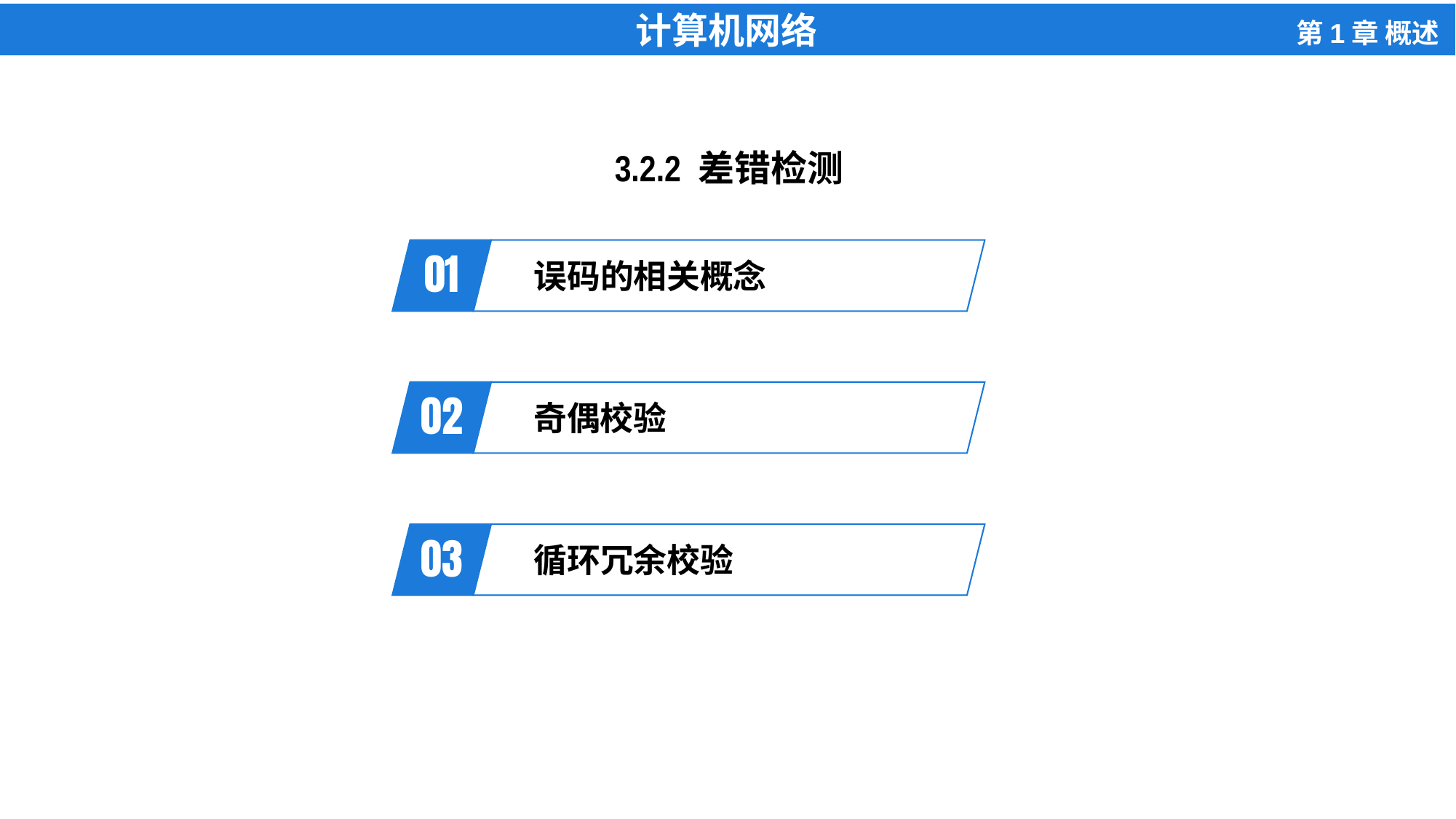

3.2.2 差错检测
01
误码的相关概念
02
奇偶校验
03
循环冗余校验